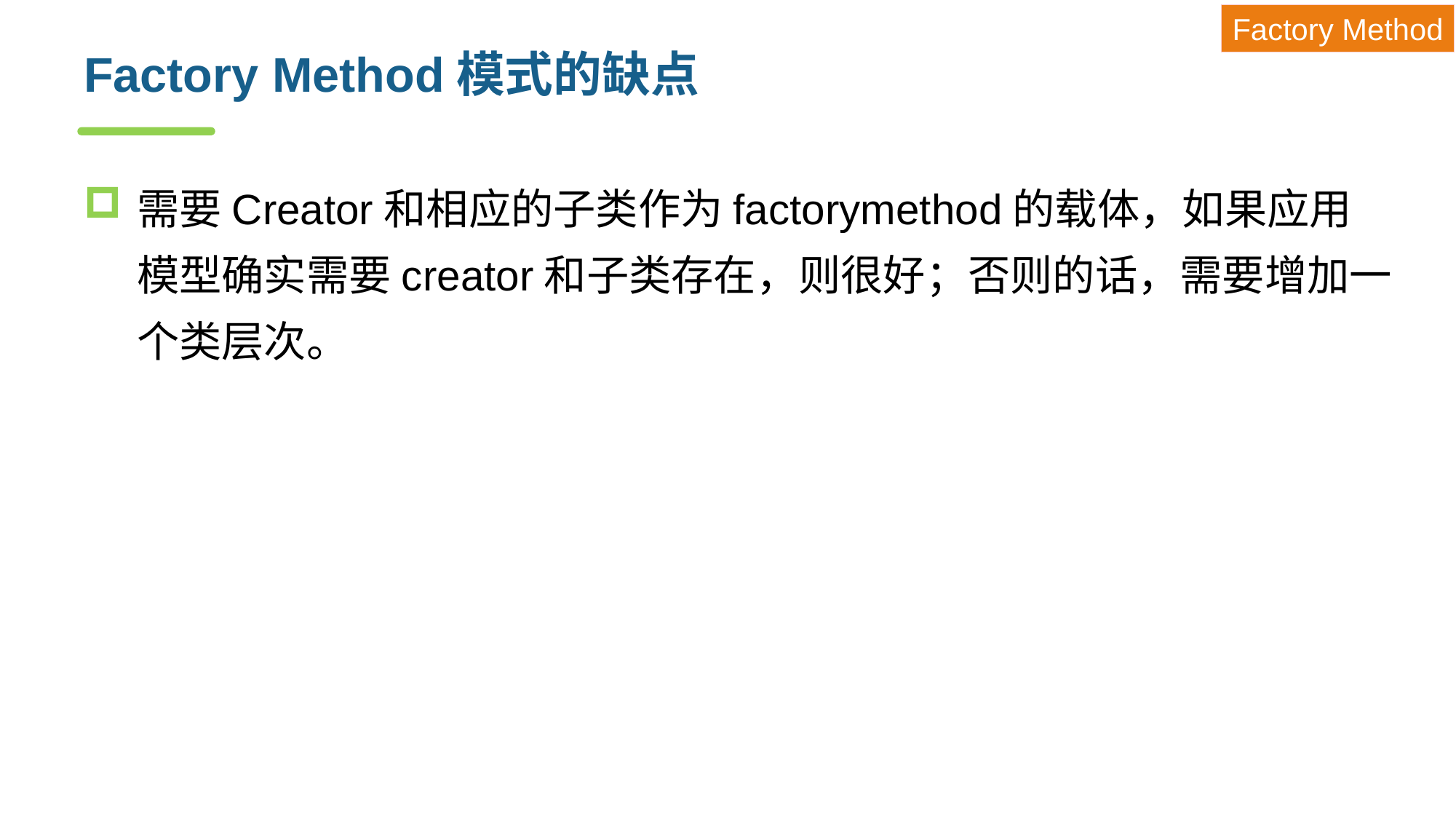

Factory Method
# Factory Method模式的缺点
需要Creator和相应的子类作为factorymethod的载体，如果应用模型确实需要creator和子类存在，则很好；否则的话，需要增加一个类层次。
40